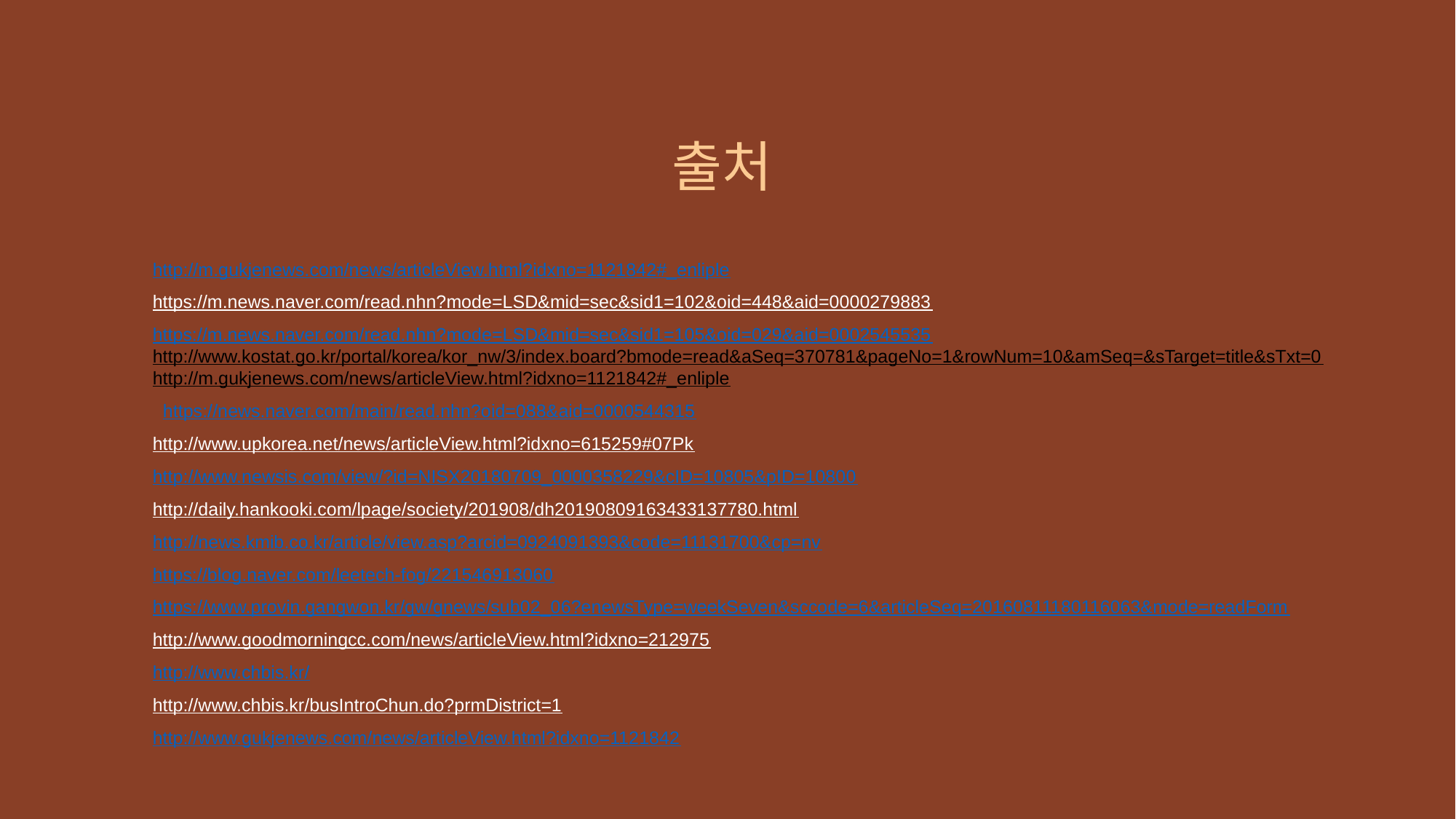

출처
http://m.gukjenews.com/news/articleView.html?idxno=1121842#_enliple
https://m.news.naver.com/read.nhn?mode=LSD&mid=sec&sid1=102&oid=448&aid=0000279883
https://m.news.naver.com/read.nhn?mode=LSD&mid=sec&sid1=105&oid=029&aid=0002545535
http://www.kostat.go.kr/portal/korea/kor_nw/3/index.board?bmode=read&aSeq=370781&pageNo=1&rowNum=10&amSeq=&sTarget=title&sTxt=0
http://m.gukjenews.com/news/articleView.html?idxno=1121842#_enliple
  https://news.naver.com/main/read.nhn?oid=088&aid=0000544315
http://www.upkorea.net/news/articleView.html?idxno=615259#07Pk
http://www.newsis.com/view/?id=NISX20180709_0000358229&cID=10805&pID=10800
http://daily.hankooki.com/lpage/society/201908/dh20190809163433137780.html
http://news.kmib.co.kr/article/view.asp?arcid=0924091393&code=11131700&cp=nv
https://blog.naver.com/leetech-fog/221546913060
https://www.provin.gangwon.kr/gw/gnews/sub02_06?enewsType=weekSeven&sccode=6&articleSeq=20160811180116063&mode=readForm
http://www.goodmorningcc.com/news/articleView.html?idxno=212975
http://www.chbis.kr/
http://www.chbis.kr/busIntroChun.do?prmDistrict=1
http://www.gukjenews.com/news/articleView.html?idxno=1121842